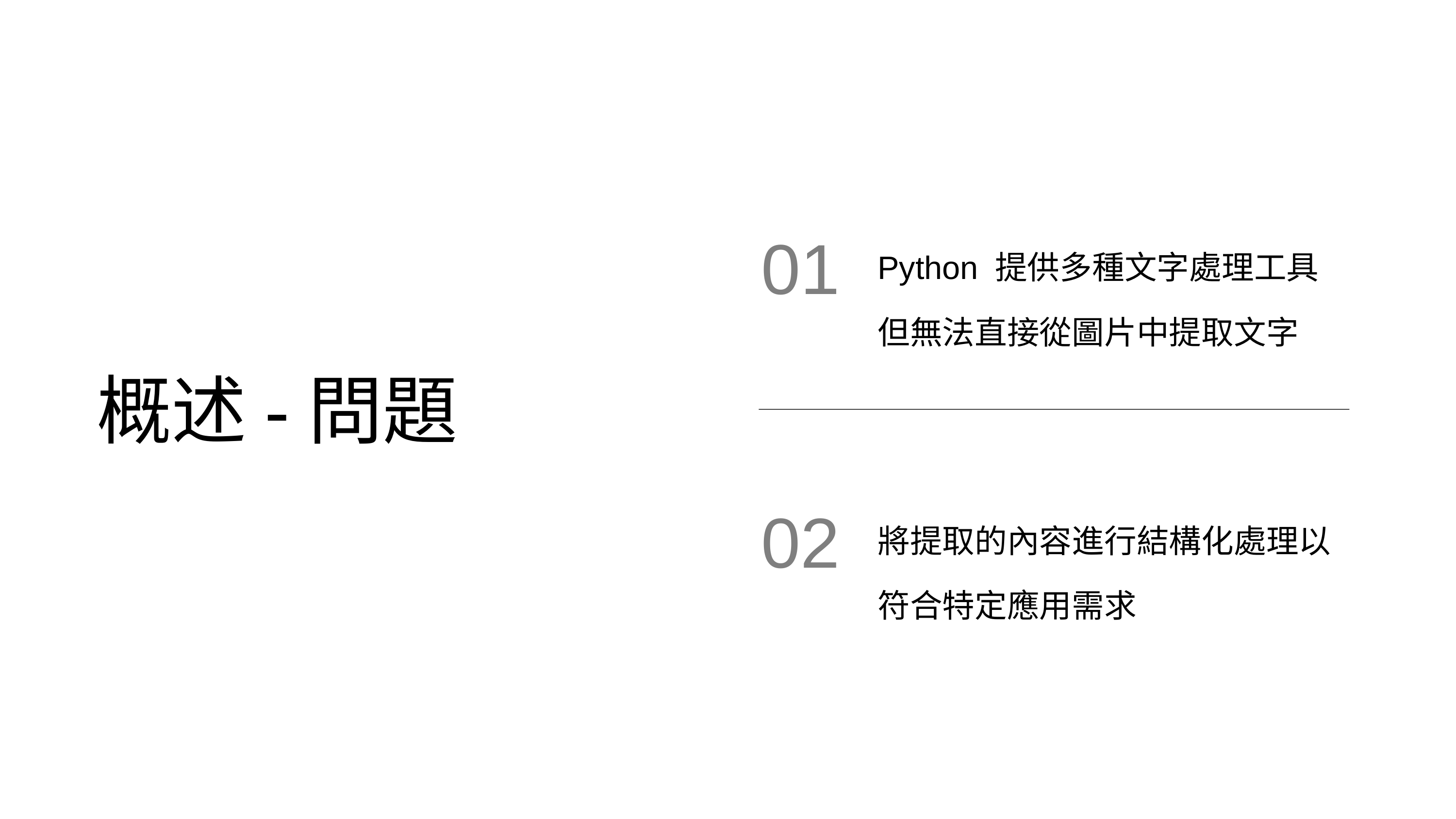

Python 提供多種文字處理工具
但無法直接從圖片中提取文字
01
概述-問題

將提取的內容進行結構化處理以符合特定應用需求
02